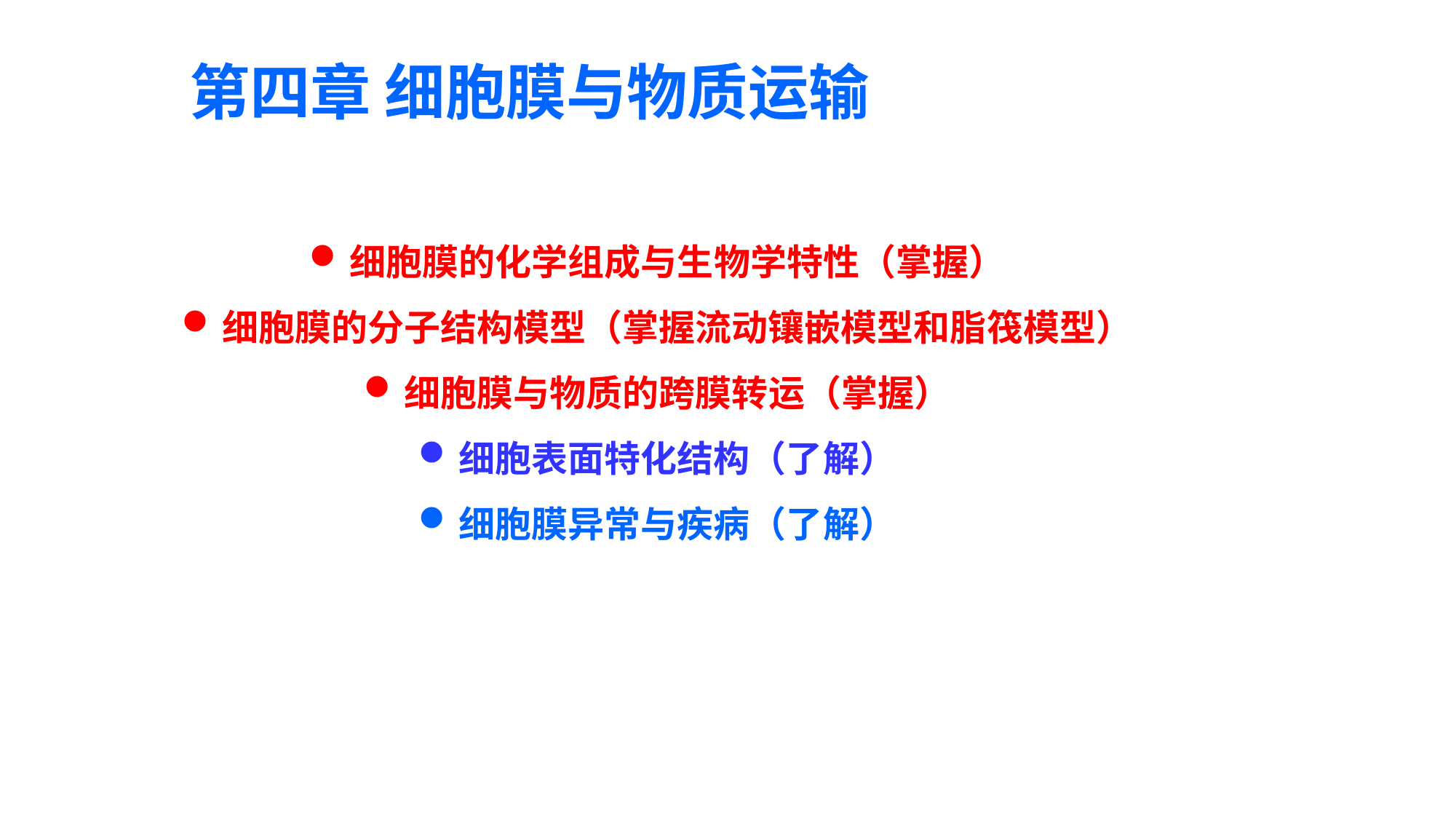

第四章 细胞膜与物质运输
细胞膜的化学组成与生物学特性（掌握）
细胞膜的分子结构模型（掌握流动镶嵌模型和脂筏模型）
细胞膜与物质的跨膜转运（掌握）
细胞表面特化结构（了解）
细胞膜异常与疾病（了解）